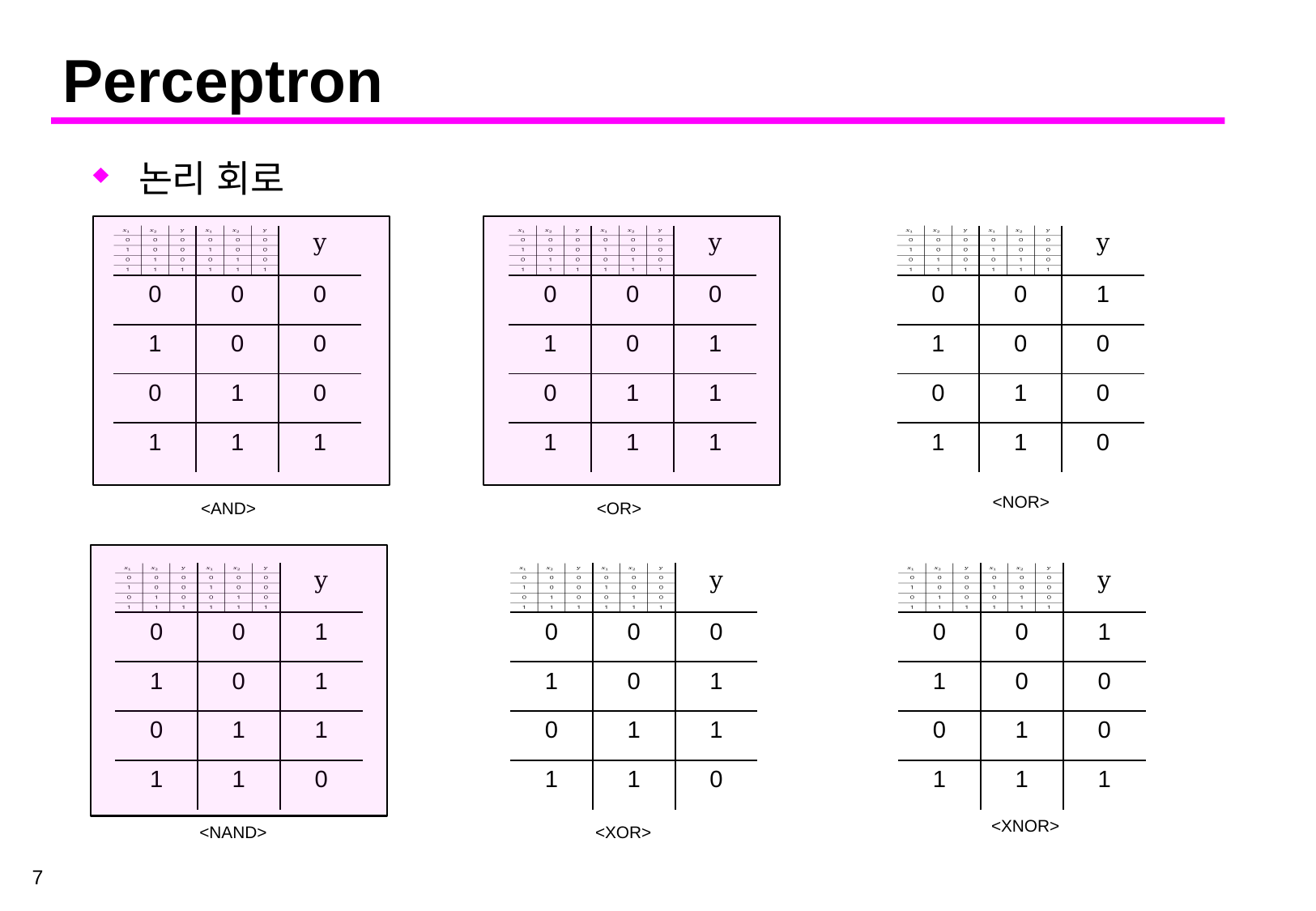

# Perceptron
논리 회로

|  |  | y |
| --- | --- | --- |
| 0 | 0 | 0 |
| 1 | 0 | 0 |
| 0 | 1 | 0 |
| 1 | 1 | 1 |
|  |  | y |
| --- | --- | --- |
| 0 | 0 | 0 |
| 1 | 0 | 1 |
| 0 | 1 | 1 |
| 1 | 1 | 1 |
|  |  | y |
| --- | --- | --- |
| 0 | 0 | 1 |
| 1 | 0 | 0 |
| 0 | 1 | 0 |
| 1 | 1 | 0 |
<NOR>
<AND>
<OR>

|  |  | y |
| --- | --- | --- |
| 0 | 0 | 1 |
| 1 | 0 | 1 |
| 0 | 1 | 1 |
| 1 | 1 | 0 |
|  |  | y |
| --- | --- | --- |
| 0 | 0 | 0 |
| 1 | 0 | 1 |
| 0 | 1 | 1 |
| 1 | 1 | 0 |
|  |  | y |
| --- | --- | --- |
| 0 | 0 | 1 |
| 1 | 0 | 0 |
| 0 | 1 | 0 |
| 1 | 1 | 1 |
<XNOR>
<NAND>
<XOR>
7